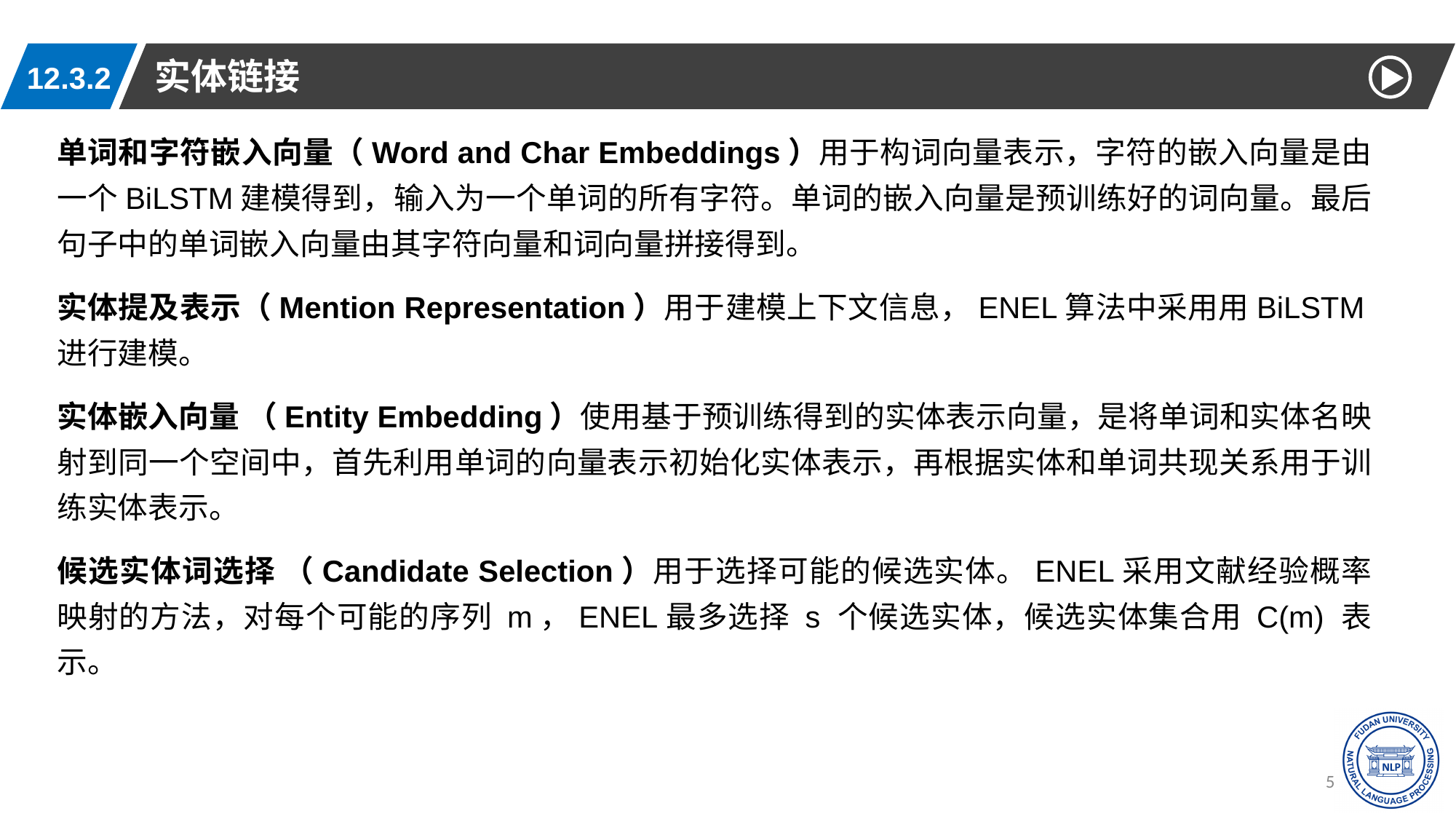

实体链接
12.3.2

单词和字符嵌入向量（Word and Char Embeddings）用于构词向量表示，字符的嵌入向量是由一个BiLSTM建模得到，输入为一个单词的所有字符。单词的嵌入向量是预训练好的词向量。最后句子中的单词嵌入向量由其字符向量和词向量拼接得到。
实体提及表示（Mention Representation）用于建模上下文信息，ENEL算法中采用用BiLSTM进行建模。
实体嵌入向量 （Entity Embedding）使用基于预训练得到的实体表示向量，是将单词和实体名映射到同一个空间中，首先利用单词的向量表示初始化实体表示，再根据实体和单词共现关系用于训练实体表示。
候选实体词选择 （Candidate Selection）用于选择可能的候选实体。ENEL采用文献经验概率映射的方法，对每个可能的序列 m，ENEL最多选择 s 个候选实体，候选实体集合用 C(m) 表示。
58